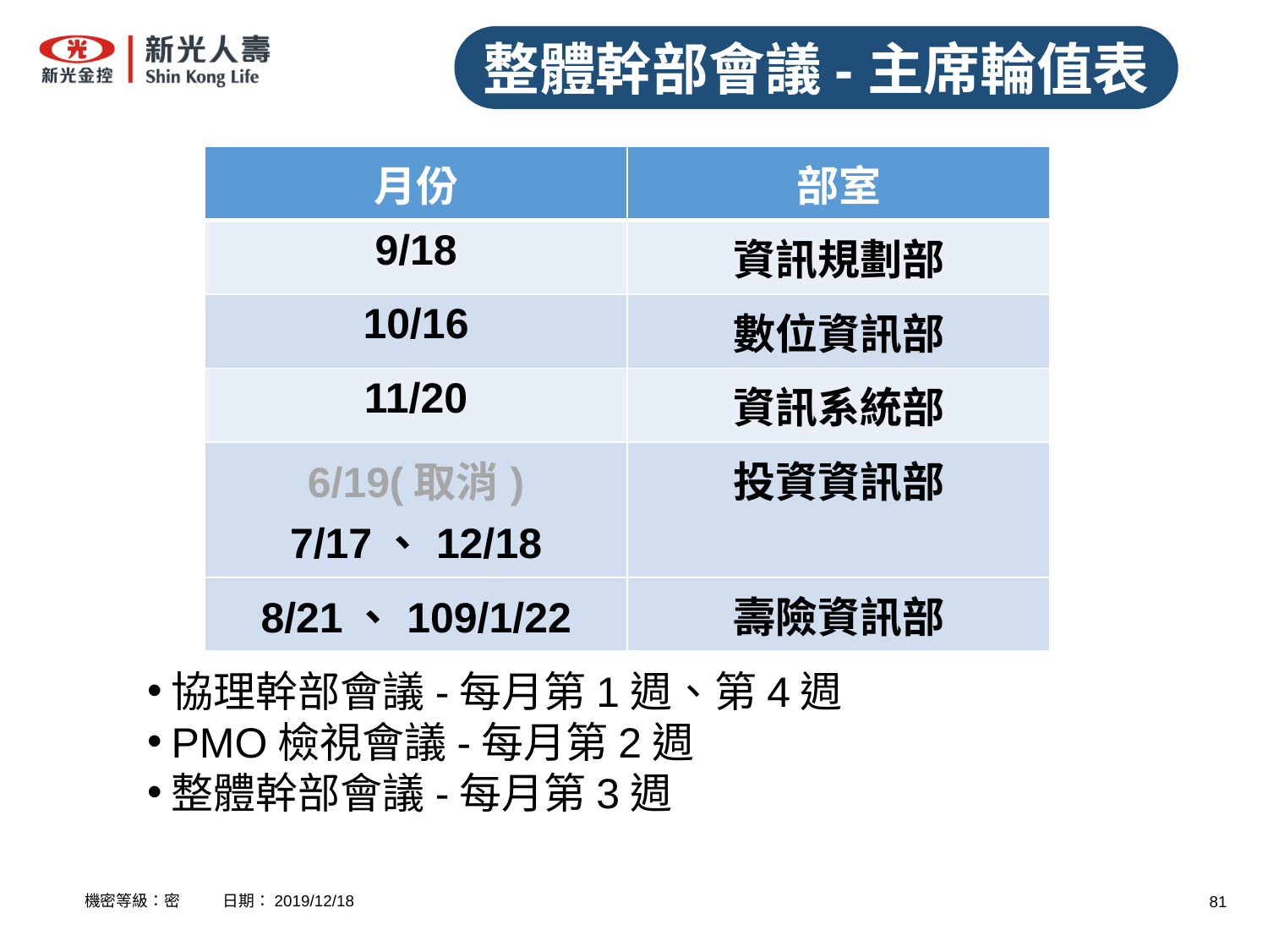

整體幹部會議-主席輪值表
| 月份 | 部室 |
| --- | --- |
| 9/18 | 資訊規劃部 |
| 10/16 | 數位資訊部 |
| 11/20 | 資訊系統部 |
| 6/19(取消) 7/17、12/18 | 投資資訊部 |
| 8/21、109/1/22 | 壽險資訊部 |
協理幹部會議-每月第1週、第4週
PMO檢視會議-每月第2週
整體幹部會議-每月第3週
機密等級：密            日期：2019/12/18